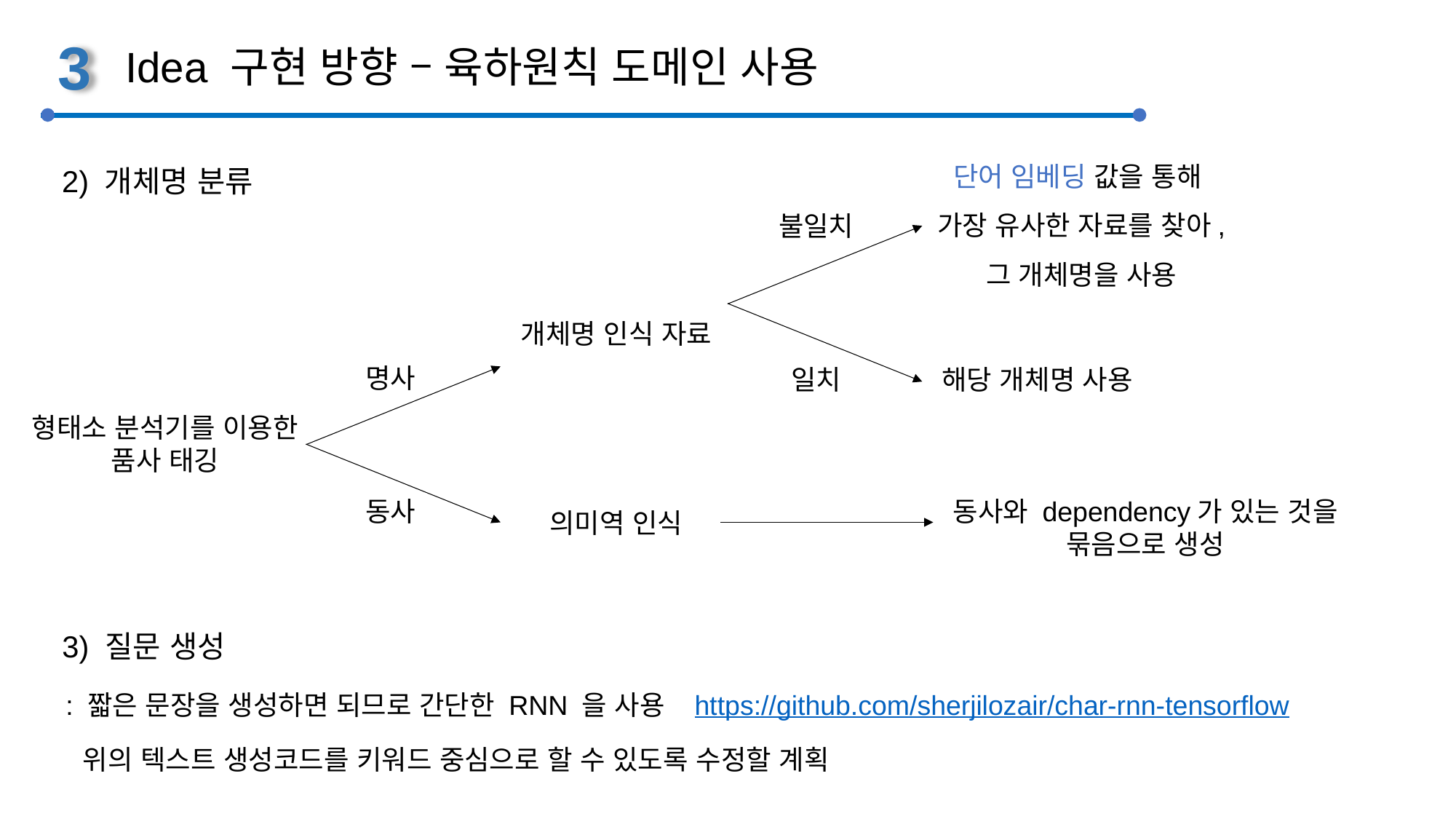

3
Idea 구현 방향 – 육하원칙 도메인 사용

단어 임베딩 값을 통해
가장 유사한 자료를 찾아,
그 개체명을 사용
2) 개체명 분류
불일치
개체명 인식 자료
명사
일치
해당 개체명 사용
형태소 분석기를 이용한
품사 태깅
동사
동사와 dependency가 있는 것을
묶음으로 생성
의미역 인식
3) 질문 생성
: 짧은 문장을 생성하면 되므로 간단한 RNN 을 사용
https://github.com/sherjilozair/char-rnn-tensorflow
위의 텍스트 생성코드를 키워드 중심으로 할 수 있도록 수정할 계획